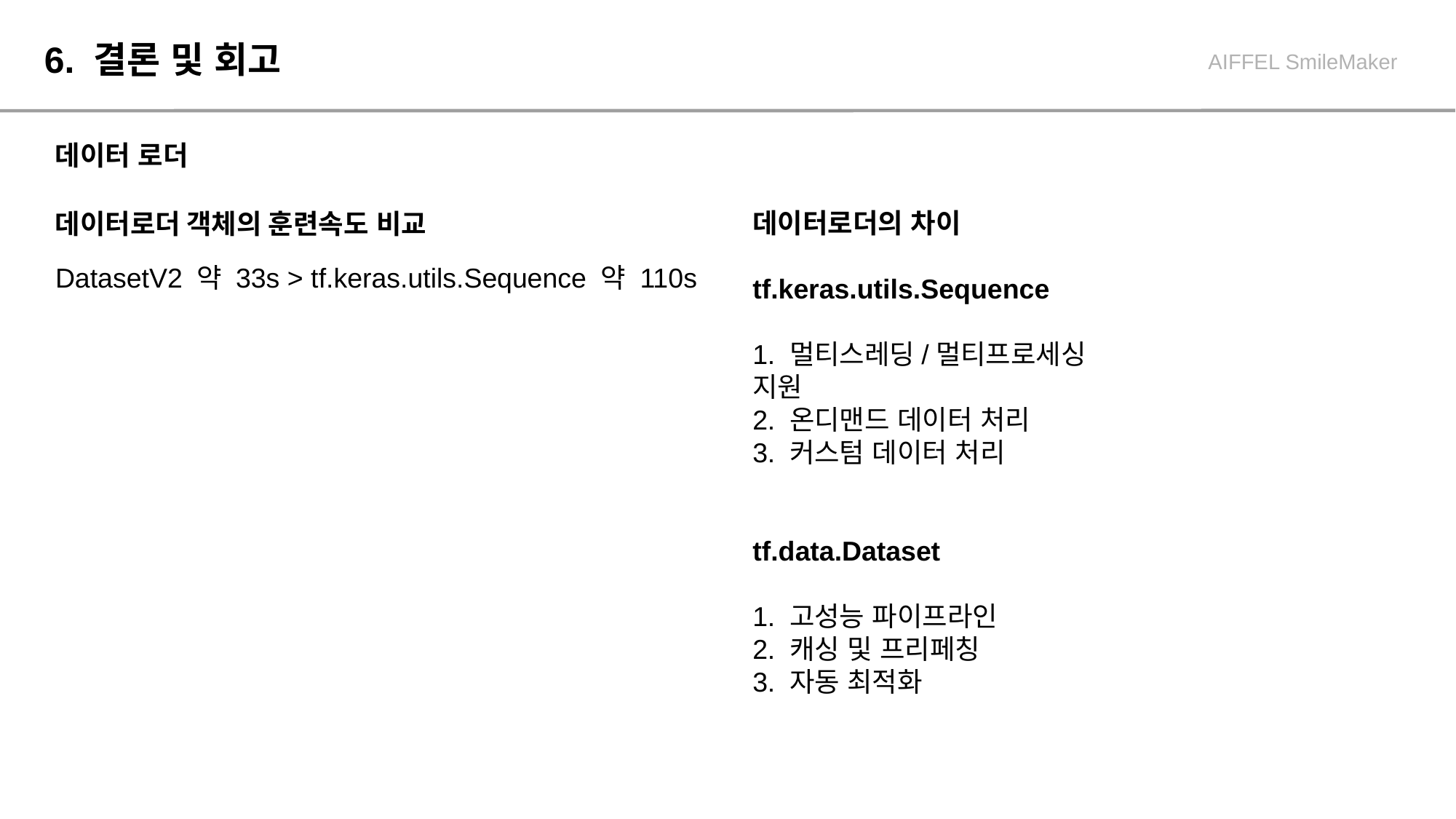

# 6. 결론 및 회고
AIFFEL SmileMaker
데이터 로더
데이터로더의 차이

tf.keras.utils.Sequence

1. 멀티스레딩/멀티프로세싱 지원
2. 온디맨드 데이터 처리
3. 커스텀 데이터 처리

tf.data.Dataset

1. 고성능 파이프라인
2. 캐싱 및 프리페칭
3. 자동 최적화

데이터로더 객체의 훈련속도 비교
DatasetV2 약 33s > tf.keras.utils.Sequence 약 110s
33